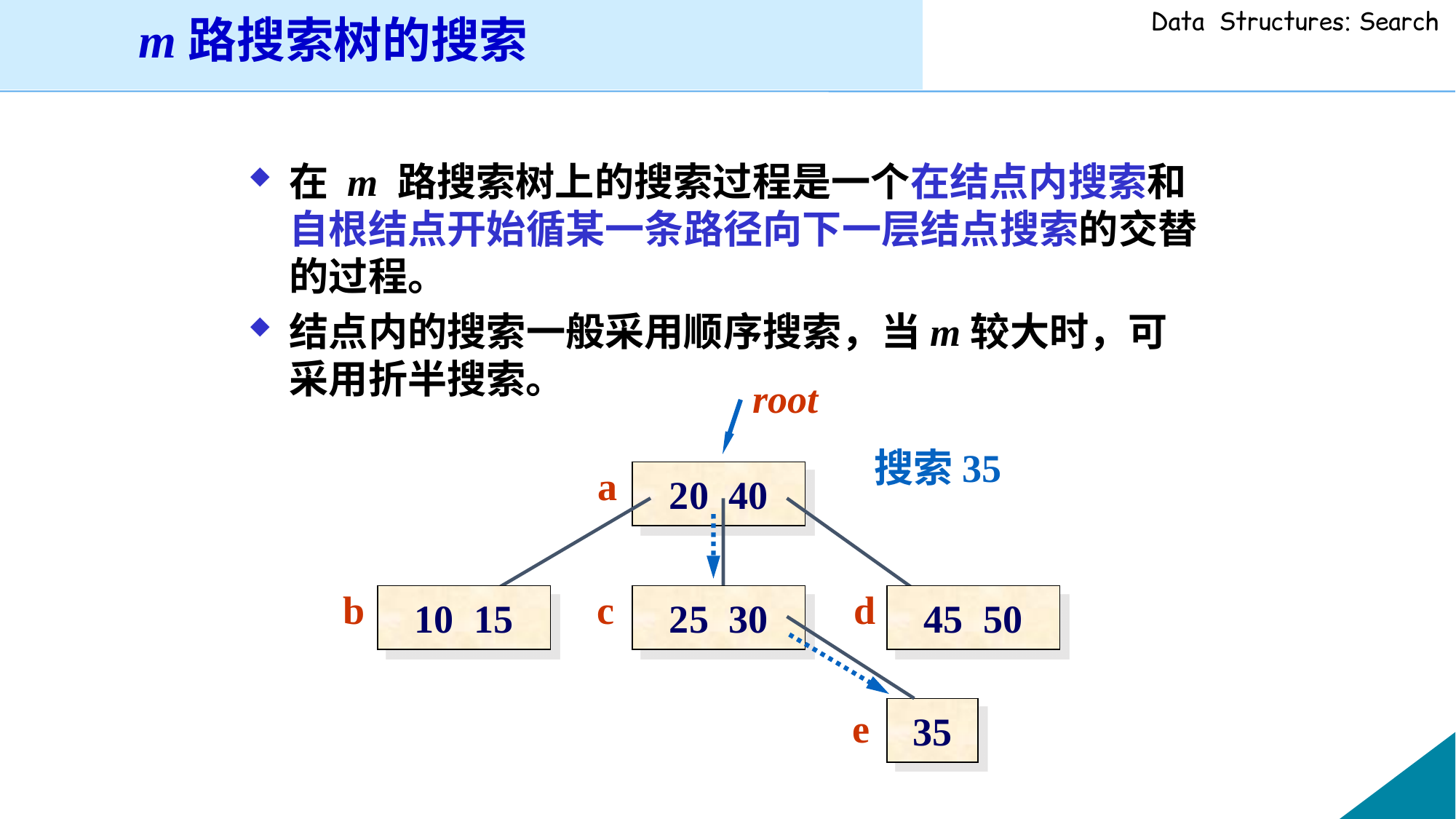

m路搜索树的搜索
在 m 路搜索树上的搜索过程是一个在结点内搜索和自根结点开始循某一条路径向下一层结点搜索的交替的过程。
结点内的搜索一般采用顺序搜索，当m较大时，可采用折半搜索。
root

搜索35
a
20  40

b
c
d
10  15
25  30
45  50

e
35